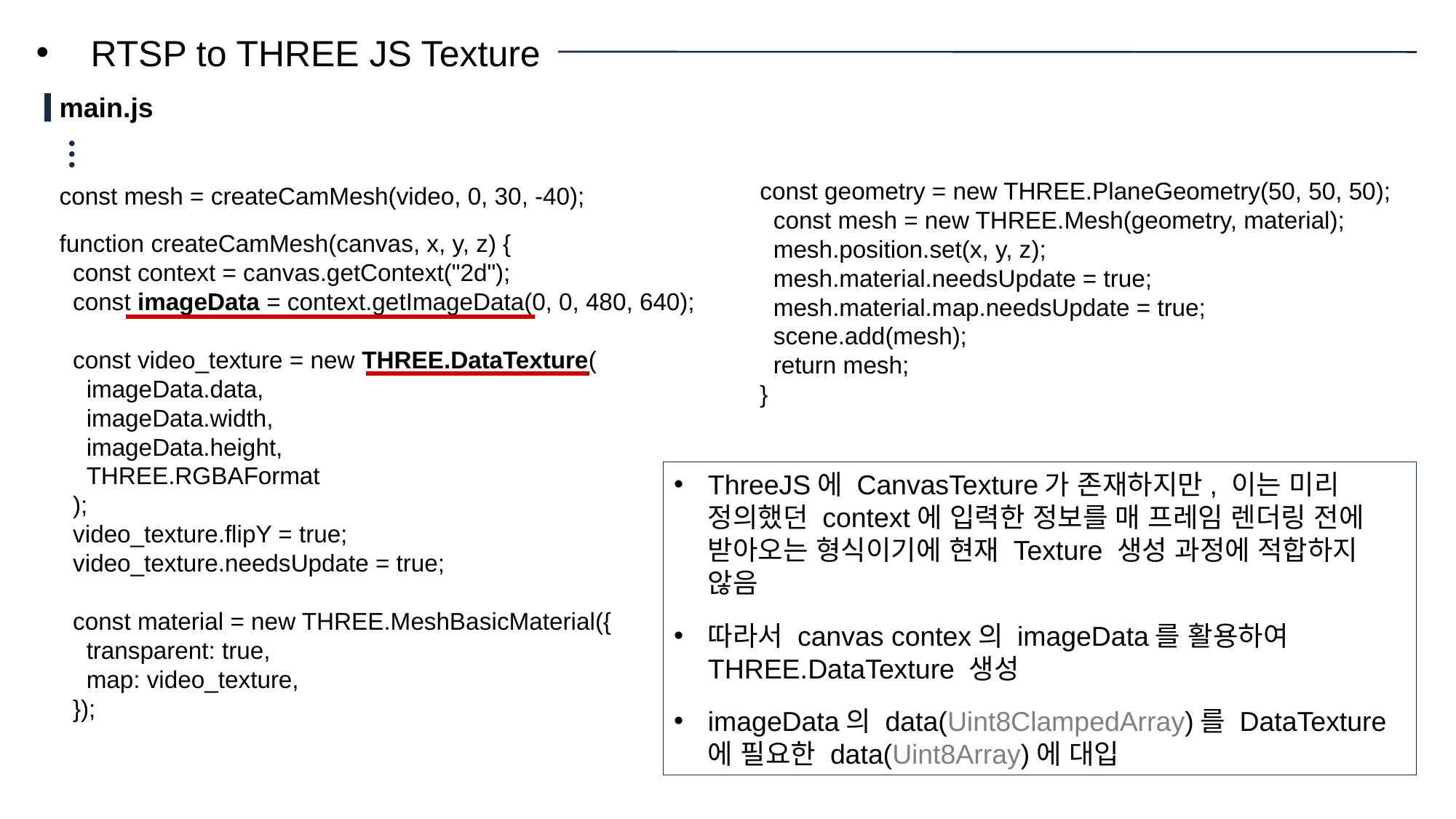

RTSP to THREE JS Texture
main.js

const geometry = new THREE.PlaneGeometry(50, 50, 50);
  const mesh = new THREE.Mesh(geometry, material);
  mesh.position.set(x, y, z);
  mesh.material.needsUpdate = true;
  mesh.material.map.needsUpdate = true;
  scene.add(mesh);
  return mesh;
}
const mesh = createCamMesh(video, 0, 30, -40);

function createCamMesh(canvas, x, y, z) {
  const context = canvas.getContext("2d");
  const imageData = context.getImageData(0, 0, 480, 640);

  const video_texture = new THREE.DataTexture(
    imageData.data,
    imageData.width,
    imageData.height,
    THREE.RGBAFormat
  );
  video_texture.flipY = true;
  video_texture.needsUpdate = true;

  const material = new THREE.MeshBasicMaterial({
    transparent: true,
    map: video_texture,
  });
ThreeJS에 CanvasTexture가 존재하지만, 이는 미리 정의했던 context에 입력한 정보를 매 프레임 렌더링 전에 받아오는 형식이기에 현재 Texture 생성 과정에 적합하지 않음

따라서 canvas contex의 imageData를 활용하여 THREE.DataTexture 생성

imageData의 data(Uint8ClampedArray)를 DataTexture에 필요한 data(Uint8Array)에 대입